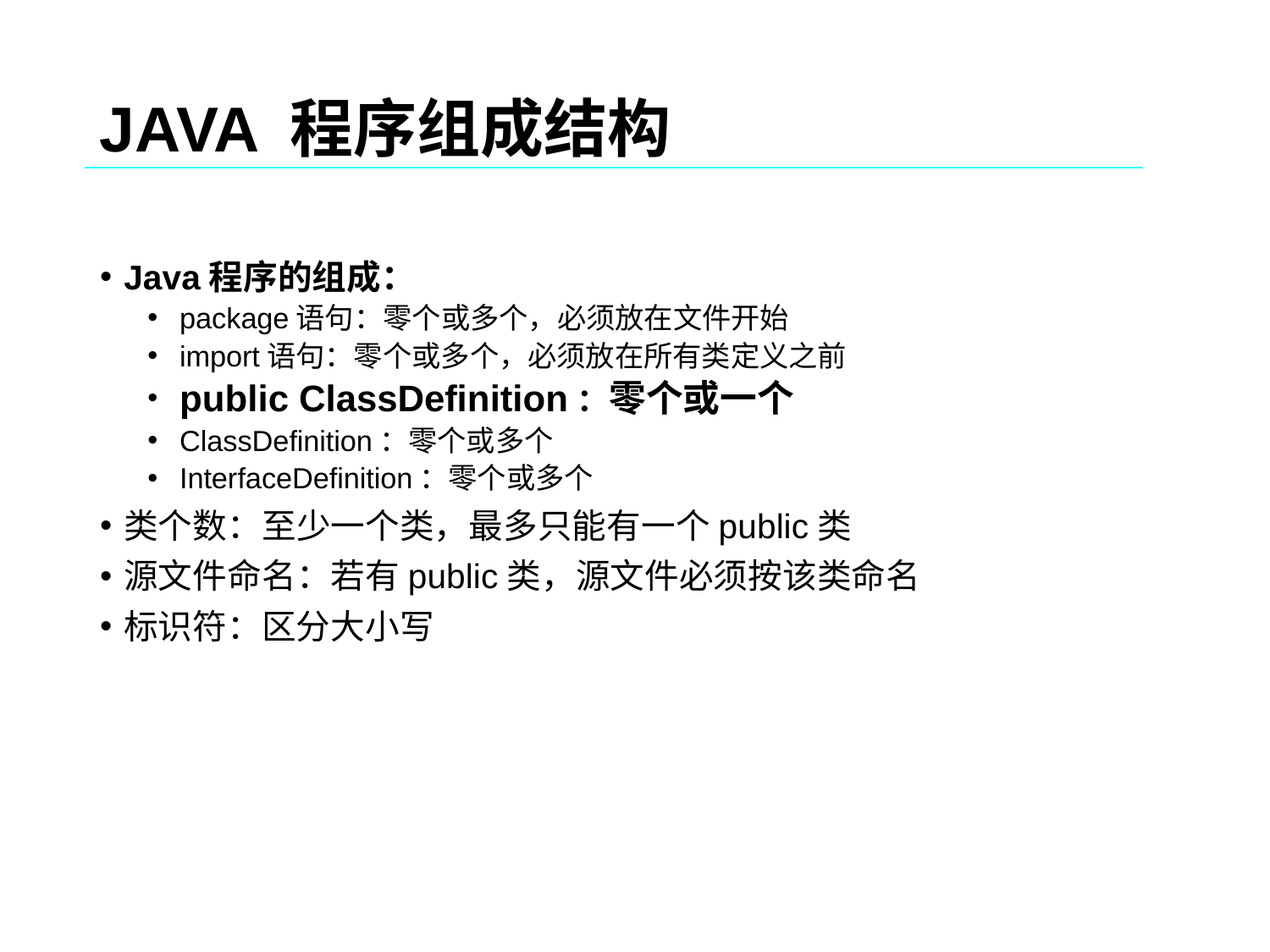

JAVA 程序组成结构

Java程序的组成：
 package语句：零个或多个，必须放在文件开始
 import语句：零个或多个，必须放在所有类定义之前
 public ClassDefinition：零个或一个
 ClassDefinition：零个或多个
 InterfaceDefinition：零个或多个
类个数：至少一个类，最多只能有一个public类
源文件命名：若有public类，源文件必须按该类命名
标识符：区分大小写